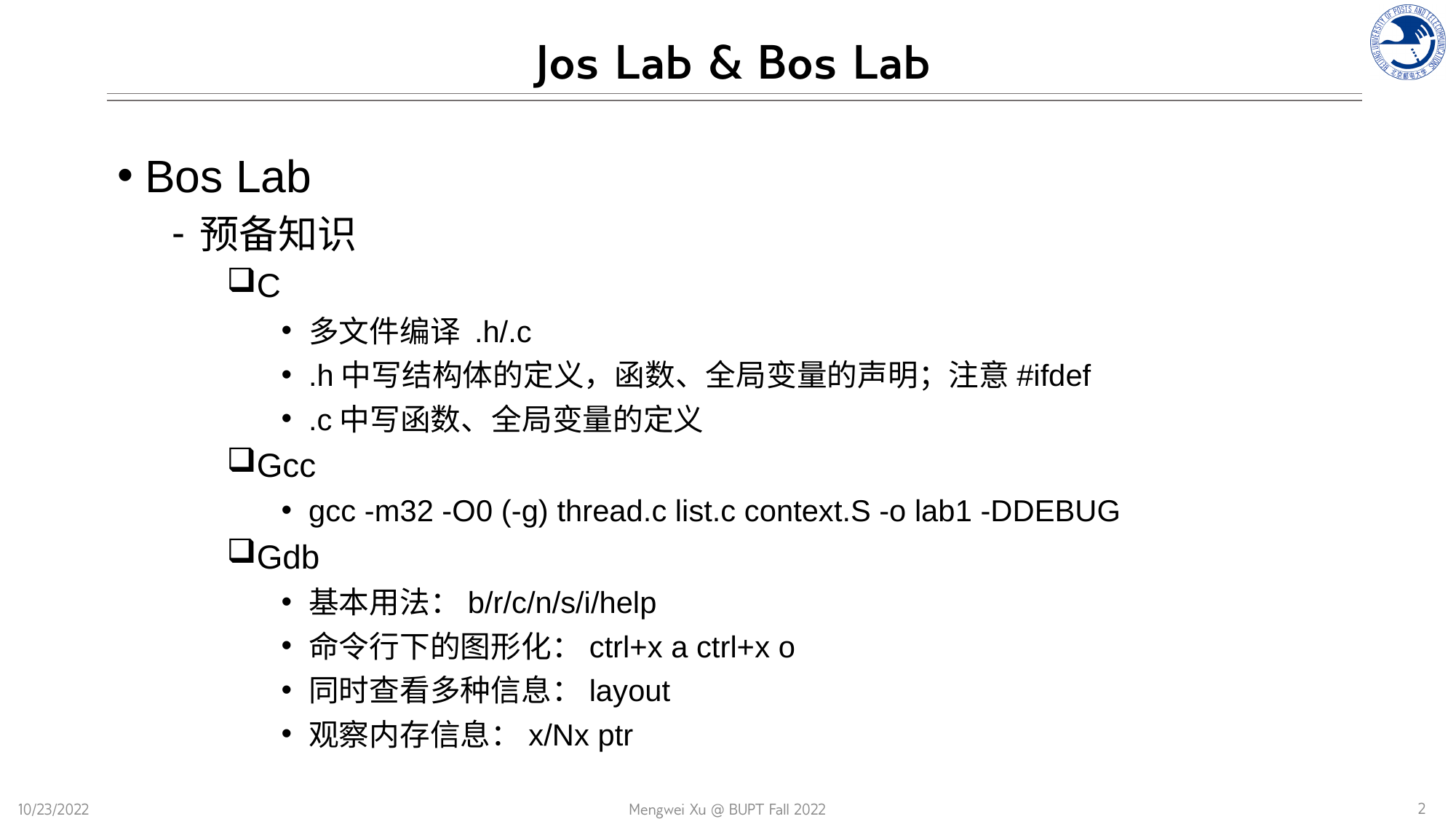

Jos Lab & Bos Lab
Bos Lab
预备知识
C
多文件编译 .h/.c
.h中写结构体的定义，函数、全局变量的声明；注意#ifdef
.c中写函数、全局变量的定义
Gcc
gcc -m32 -O0 (-g) thread.c list.c context.S -o lab1 -DDEBUG
Gdb
基本用法：b/r/c/n/s/i/help
命令行下的图形化：ctrl+x a ctrl+x o
同时查看多种信息：layout
观察内存信息：x/Nx ptr

2
Mengwei Xu @ BUPT Fall 2022
10/23/2022